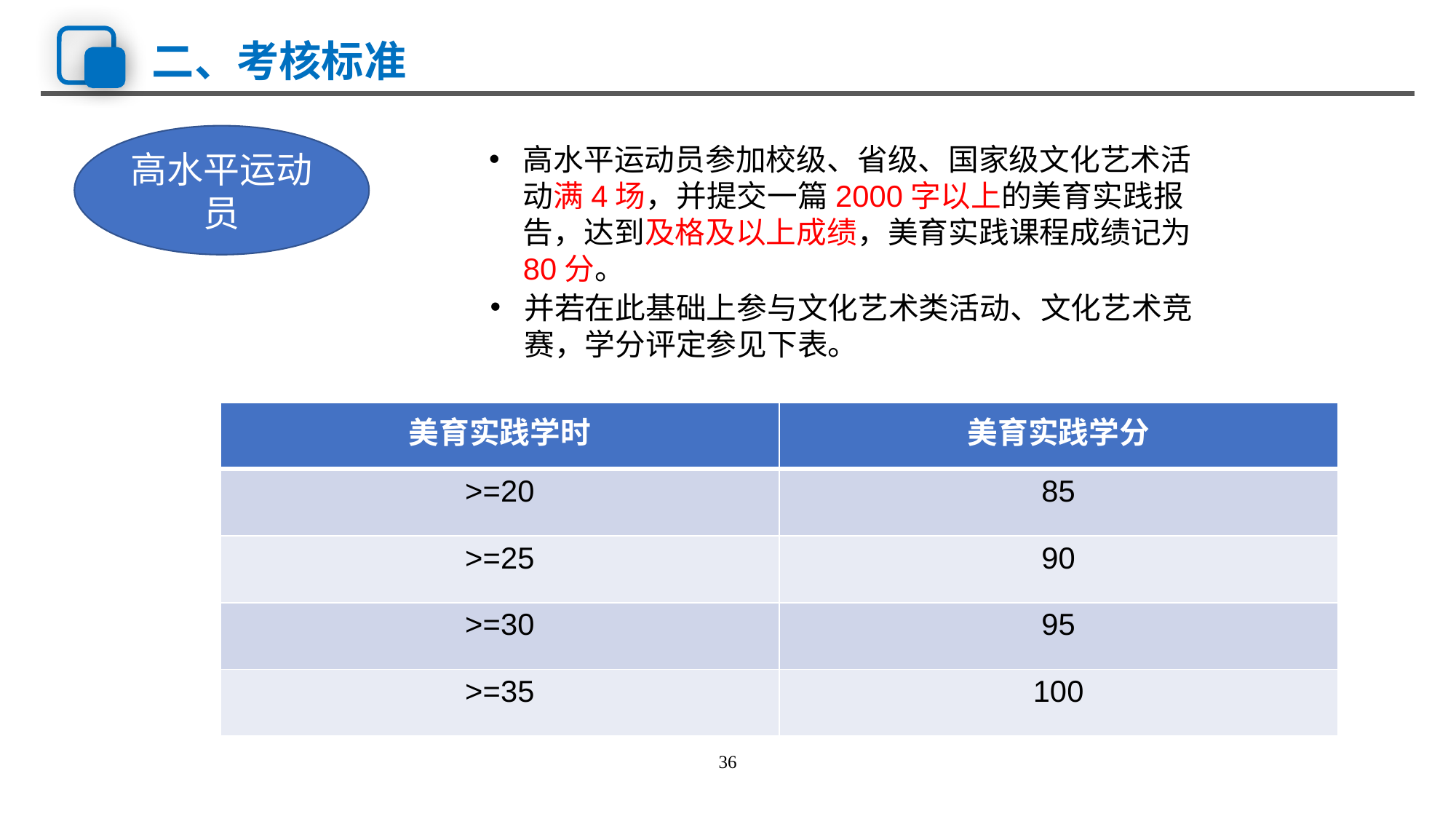

# 二、考核标准
高水平运动员
高水平运动员参加校级、省级、国家级文化艺术活动满4场，并提交一篇2000字以上的美育实践报告，达到及格及以上成绩，美育实践课程成绩记为80分。
并若在此基础上参与文化艺术类活动、文化艺术竞赛，学分评定参见下表。
| 美育实践学时 | 美育实践学分 |
| --- | --- |
| >=20 | 85 |
| >=25 | 90 |
| >=30 | 95 |
| >=35 | 100 |
36